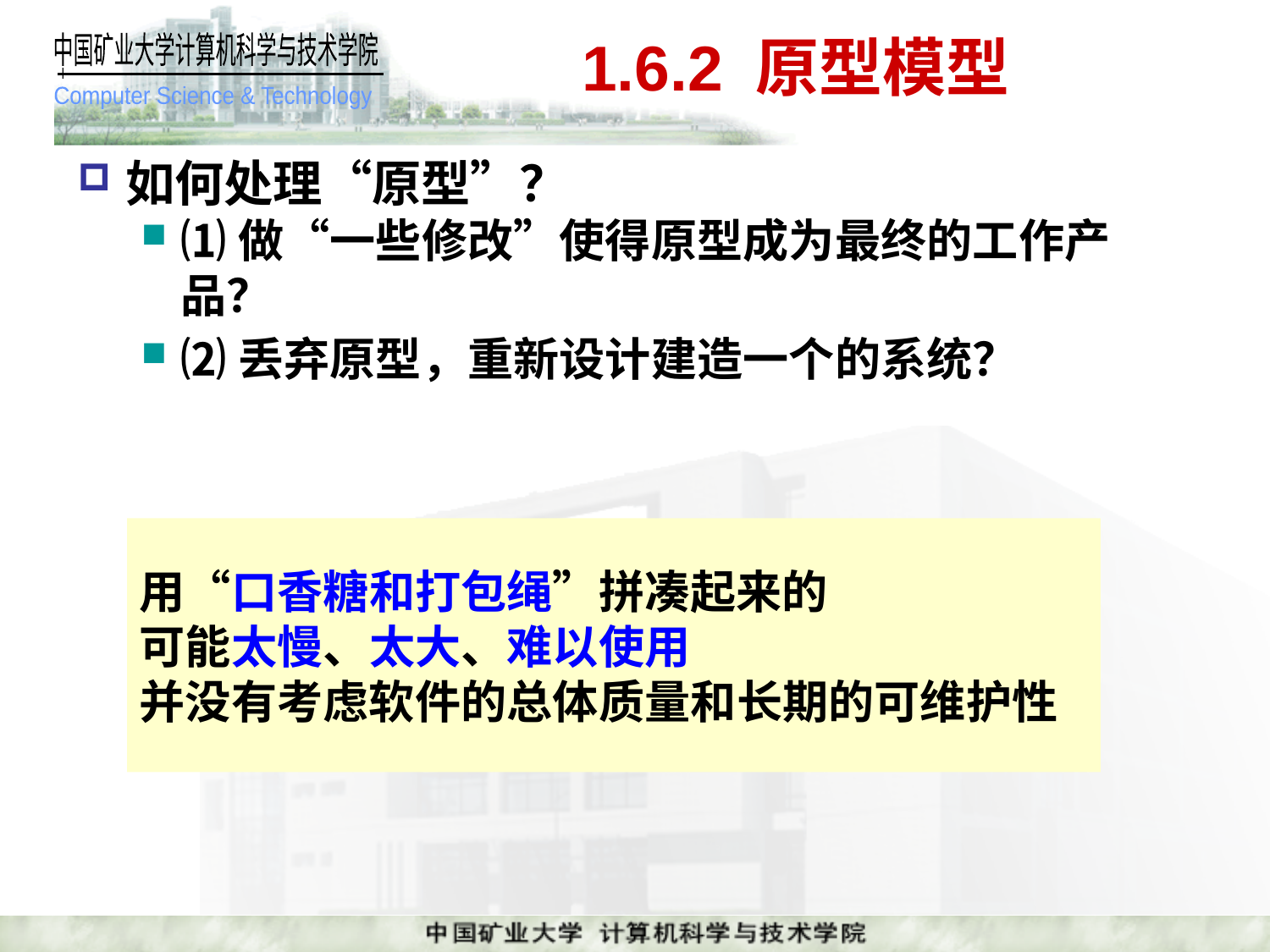

# 1.6.2 原型模型
如何处理“原型”？
⑴做“一些修改”使得原型成为最终的工作产品？
⑵丢弃原型，重新设计建造一个的系统？
用“口香糖和打包绳”拼凑起来的
可能太慢、太大、难以使用
并没有考虑软件的总体质量和长期的可维护性
104